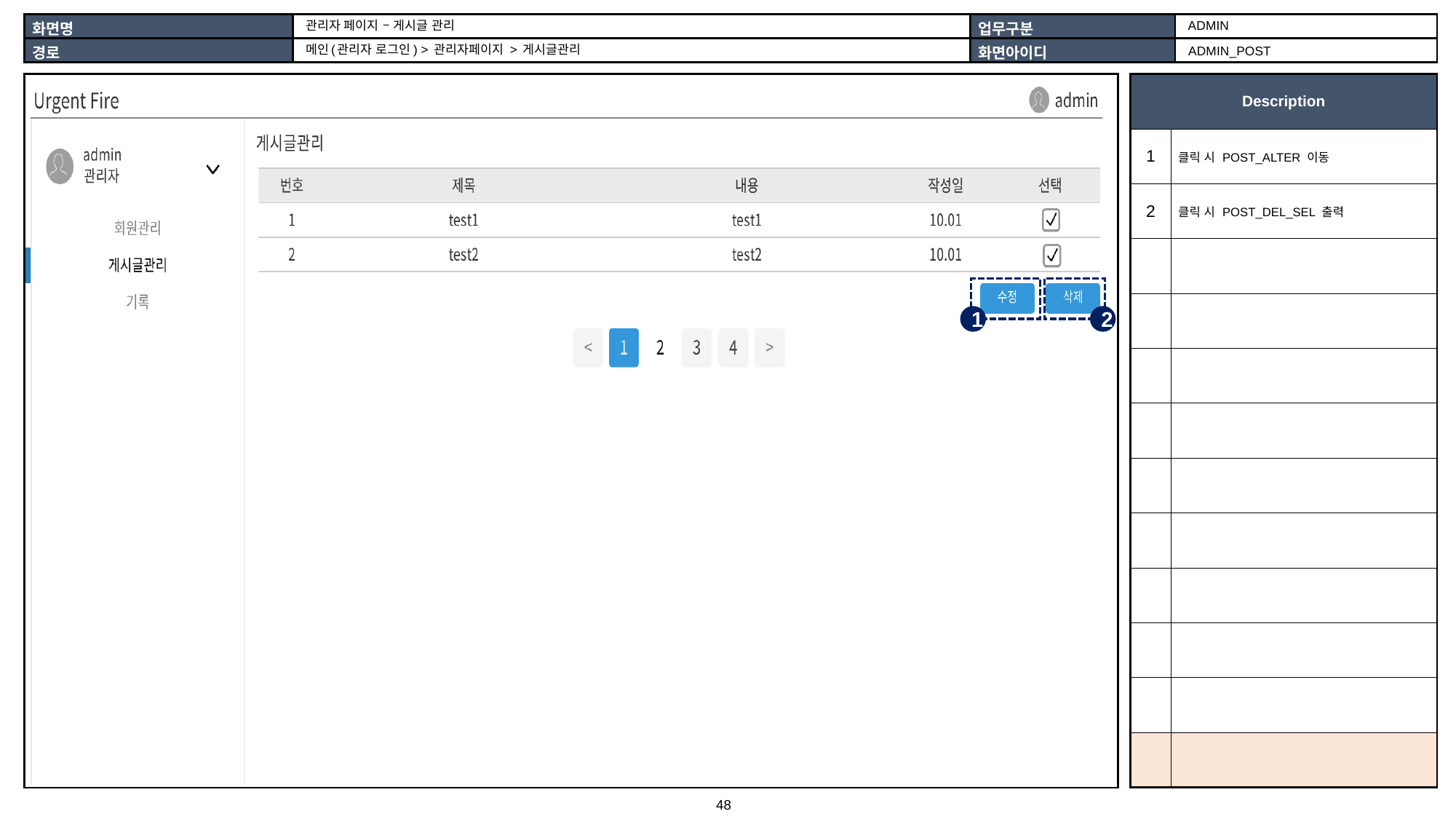

ADMIN
관리자 페이지 – 게시글 관리
메인(관리자 로그인) > 관리자페이지 > 게시글관리
ADMIN_POST
|  |
| --- |
| Description |  |
| --- | --- |
| 1 | 클릭 시 POST\_ALTER 이동 |
| 2 | 클릭 시 POST\_DEL\_SEL 출력 |
|  |  |
|  |  |
|  |  |
|  |  |
|  |  |
|  |  |
|  |  |
|  |  |
|  |  |
|  |  |

1
2